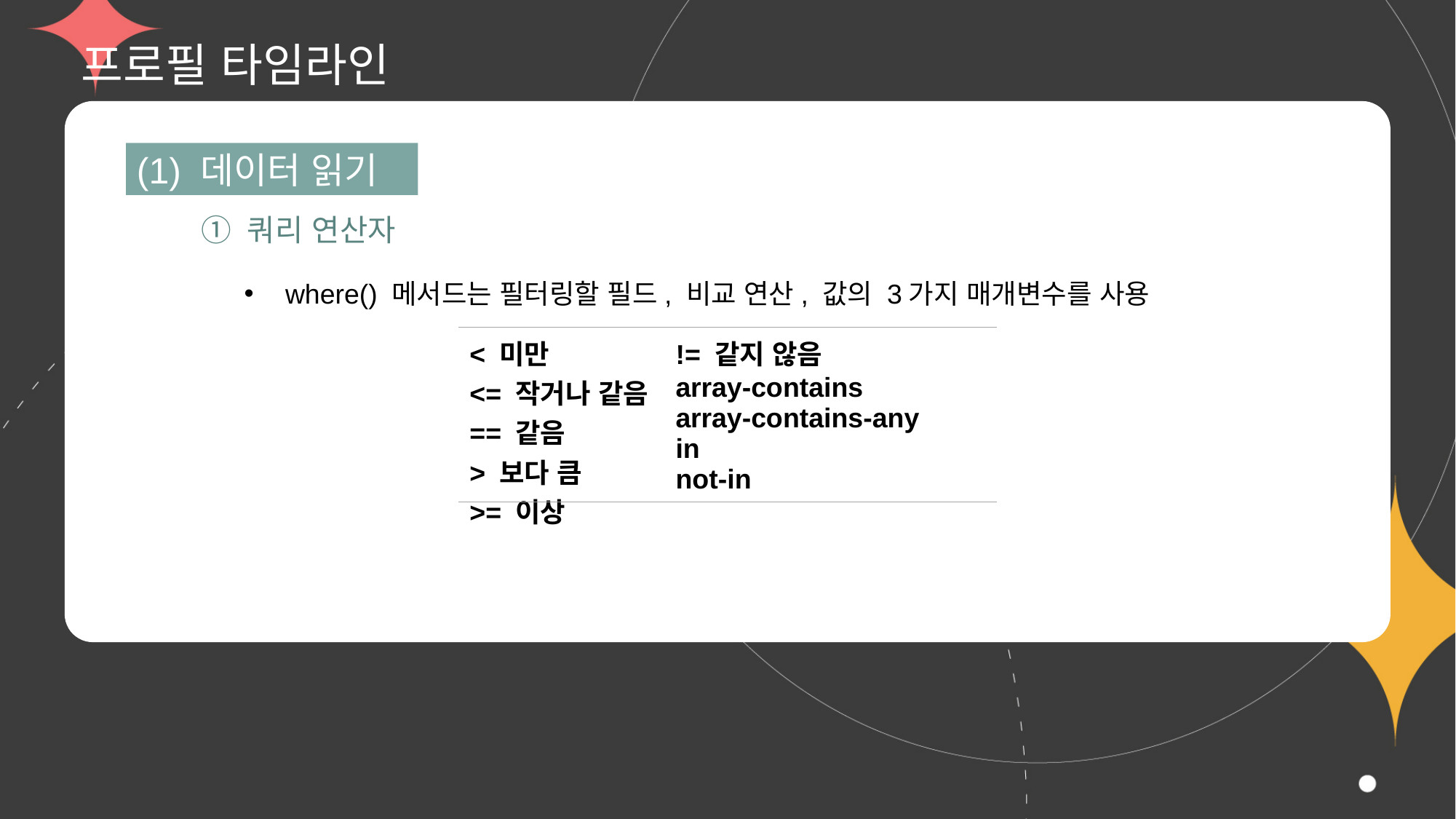

# 프로필 타임라인
(1) 데이터 읽기
① 쿼리 연산자
where() 메서드는 필터링할 필드, 비교 연산, 값의 3가지 매개변수를 사용
| < 미만 <= 작거나 같음 == 같음 > 보다 큼 >= 이상 | != 같지 않음 array-contains array-contains-any in not-in |
| --- | --- |